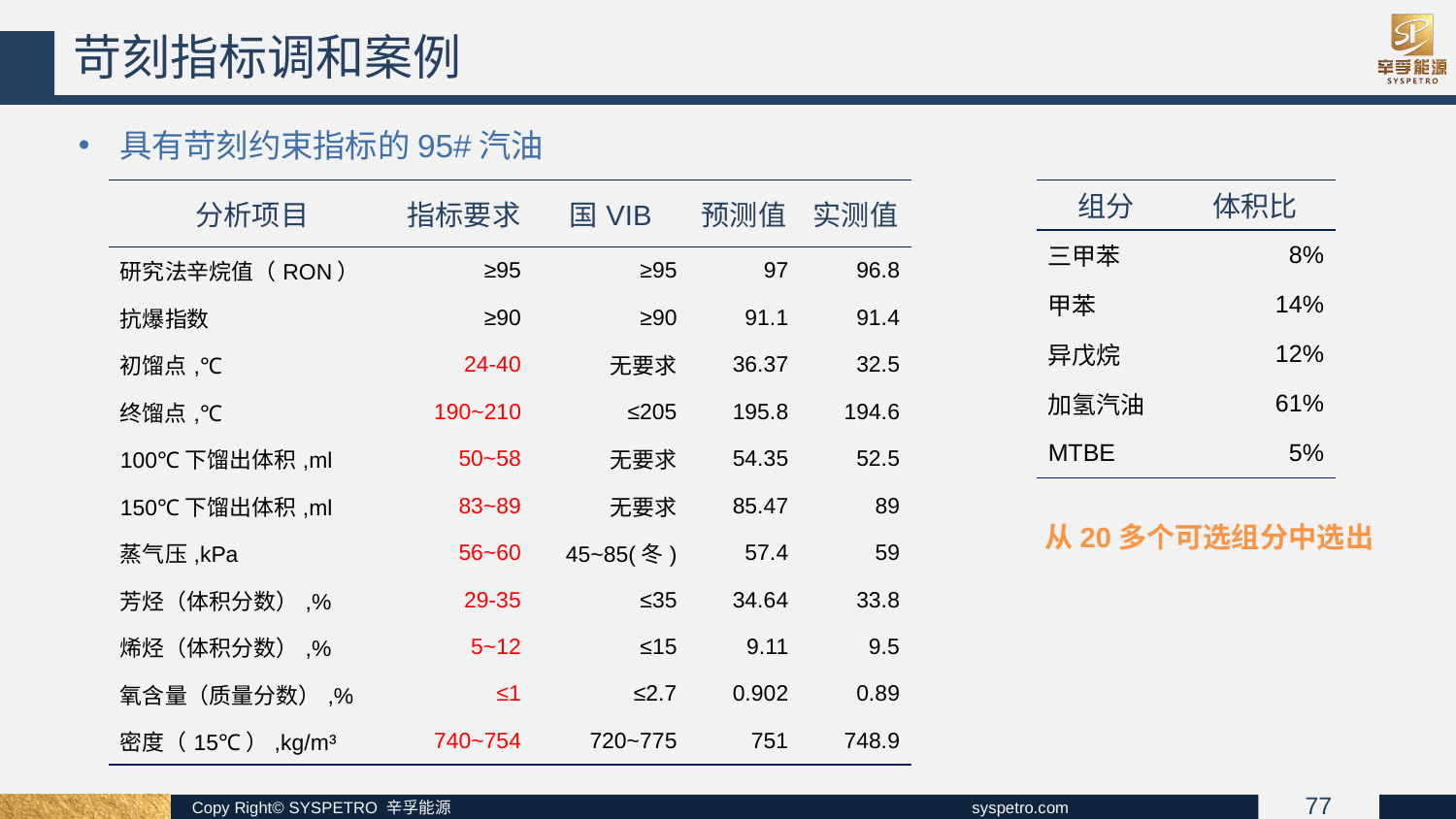

苛刻指标调和案例
具有苛刻约束指标的95#汽油
| 组分 | 体积比 |
| --- | --- |
| 三甲苯 | 8% |
| 甲苯 | 14% |
| 异戊烷 | 12% |
| 加氢汽油 | 61% |
| MTBE | 5% |
| 分析项目 | 指标要求 | 国VIB | 预测值 | 实测值 |
| --- | --- | --- | --- | --- |
| 研究法辛烷值（RON） | ≥95 | ≥95 | 97 | 96.8 |
| 抗爆指数 | ≥90 | ≥90 | 91.1 | 91.4 |
| 初馏点,℃ | 24-40 | 无要求 | 36.37 | 32.5 |
| 终馏点,℃ | 190~210 | ≤205 | 195.8 | 194.6 |
| 100℃下馏出体积,ml | 50~58 | 无要求 | 54.35 | 52.5 |
| 150℃下馏出体积,ml | 83~89 | 无要求 | 85.47 | 89 |
| 蒸气压,kPa | 56~60 | 45~85(冬) | 57.4 | 59 |
| 芳烃（体积分数）,% | 29-35 | ≤35 | 34.64 | 33.8 |
| 烯烃（体积分数）,% | 5~12 | ≤15 | 9.11 | 9.5 |
| 氧含量（质量分数）,% | ≤1 | ≤2.7 | 0.902 | 0.89 |
| 密度（15℃）,kg/m³ | 740~754 | 720~775 | 751 | 748.9 |
从20多个可选组分中选出